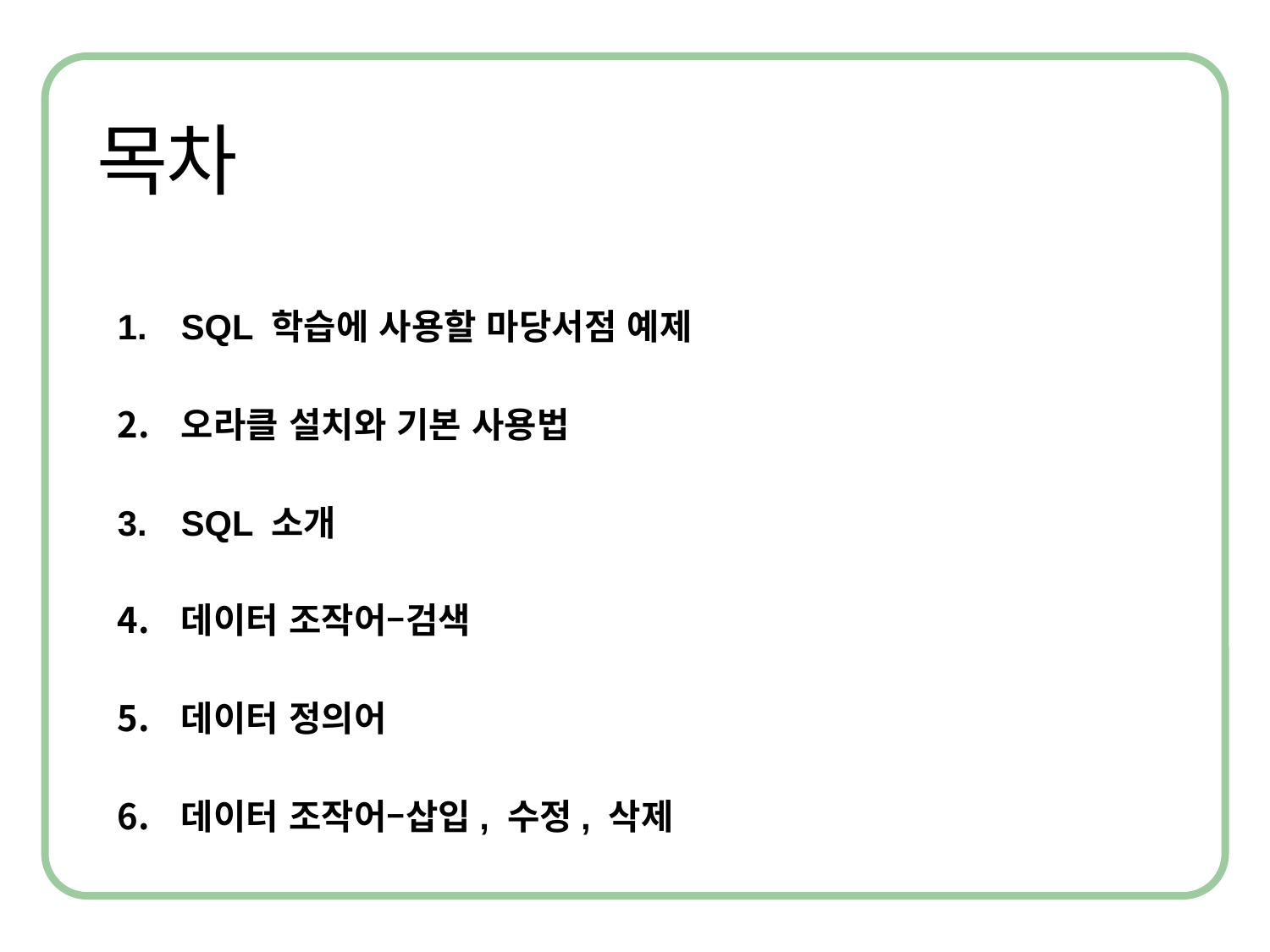

SQL 학습에 사용할 마당서점 예제
오라클 설치와 기본 사용법
SQL 소개
데이터 조작어–검색
데이터 정의어
데이터 조작어–삽입, 수정, 삭제